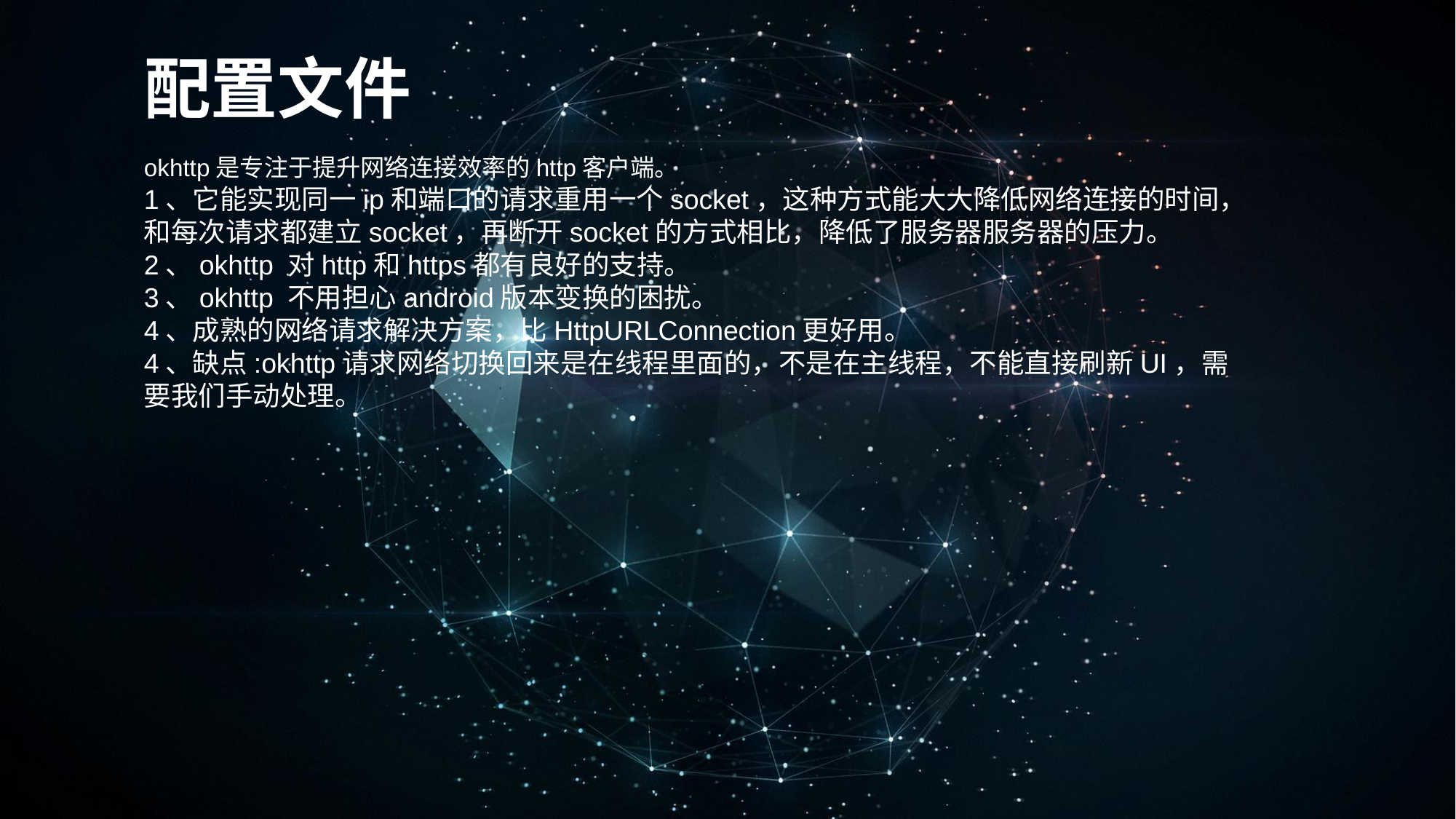

配置文件
okhttp是专注于提升网络连接效率的http客户端。
1、它能实现同一ip和端口的请求重用一个socket，这种方式能大大降低网络连接的时间，和每次请求都建立socket，再断开socket的方式相比，降低了服务器服务器的压力。
2、okhttp 对http和https都有良好的支持。
3、okhttp 不用担心android版本变换的困扰。
4、成熟的网络请求解决方案，比HttpURLConnection更好用。
4、缺点:okhttp请求网络切换回来是在线程里面的，不是在主线程，不能直接刷新UI，需要我们手动处理。